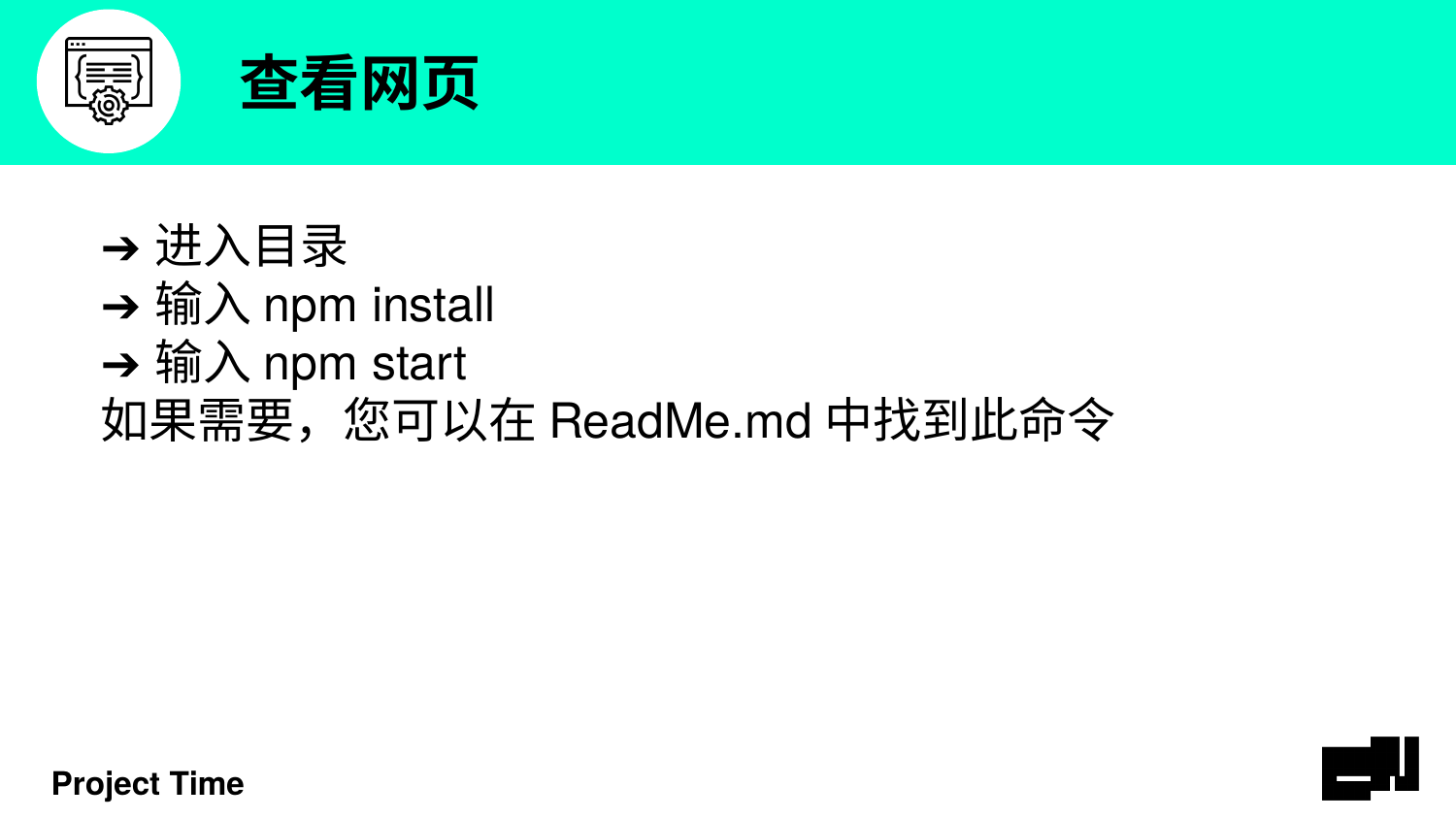

# 查看网页
进入目录
输入npm install
输入npm start
如果需要，您可以在ReadMe.md中找到此命令